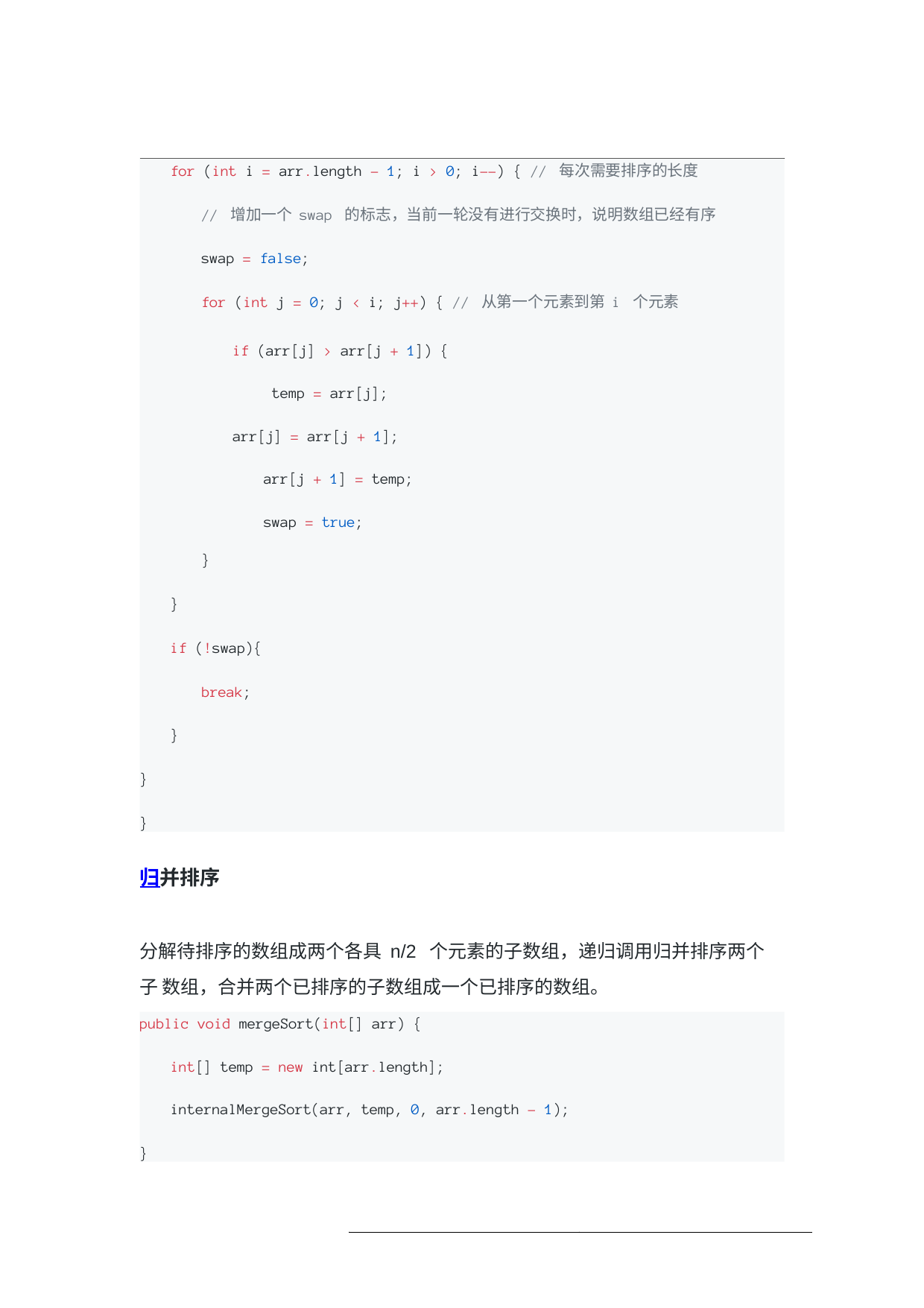

for (int i = arr.length - 1; i > 0; i--) { // 每次需要排序的长度

// 增加一个 swap 的标志，当前一轮没有进行交换时，说明数组已经有序

swap = false;

for (int j = 0; j < i; j++) { // 从第一个元素到第 i 个元素
if (arr[j] > arr[j + 1]) {  temp = arr[j];
arr[j] = arr[j + 1];  arr[j + 1] = temp;  swap = true;

}

}

if (!swap){

break;

}

}

}
归并排序

分解待排序的数组成两个各具 n/2 个元素的子数组，递归调用归并排序两个子 数组，合并两个已排序的子数组成一个已排序的数组。
public void mergeSort(int[] arr) {
int[] temp = new int[arr.length];  internalMergeSort(arr, temp, 0, arr.length - 1);

}